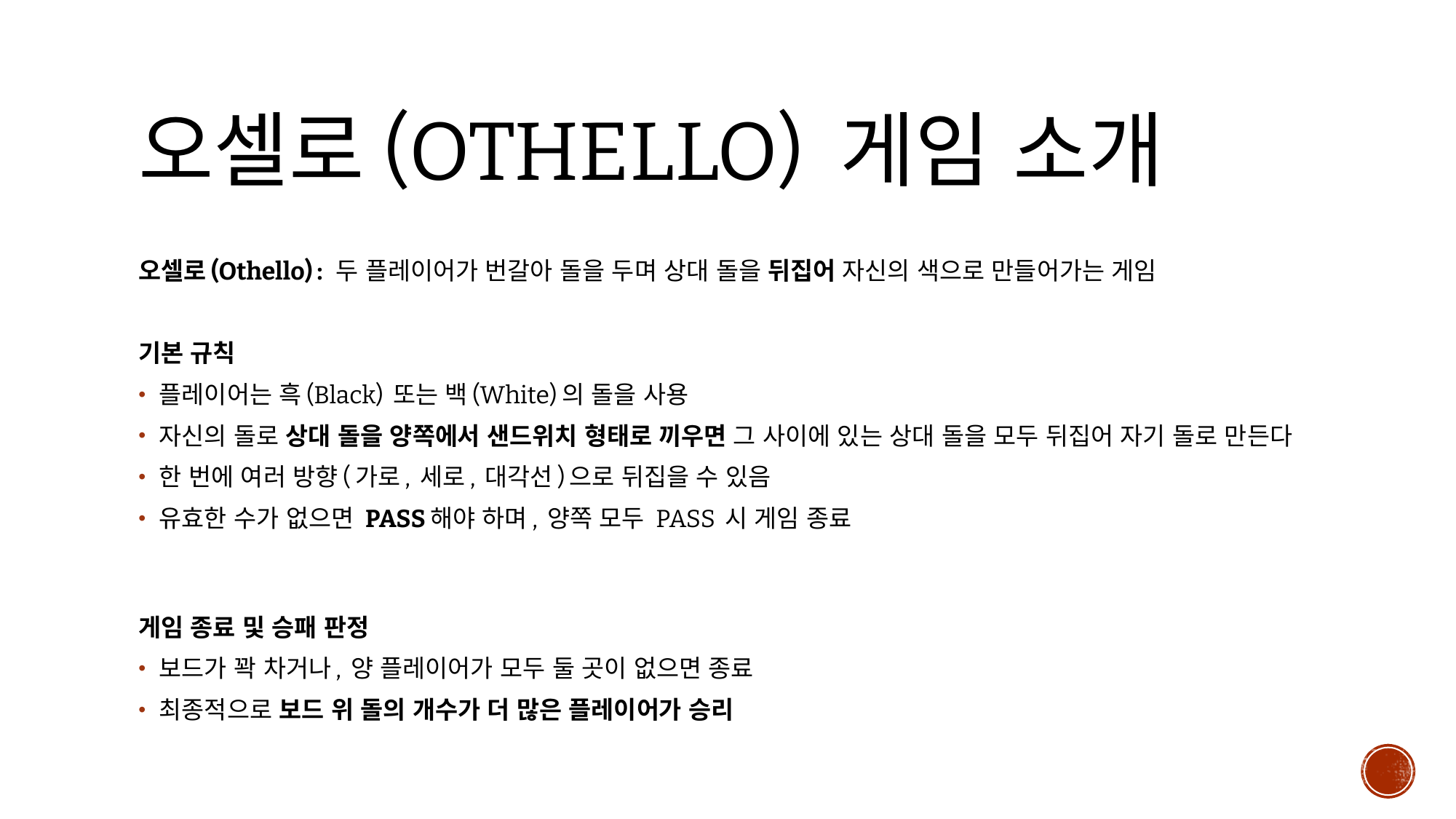

# 오셀로(Othello) 게임 소개
오셀로(Othello) :  두 플레이어가 번갈아 돌을 두며 상대 돌을 뒤집어 자신의 색으로 만들어가는 게임

기본 규칙
플레이어는 흑(Black) 또는 백(White)의 돌을 사용
자신의 돌로 상대 돌을 양쪽에서 샌드위치 형태로 끼우면 그 사이에 있는 상대 돌을 모두 뒤집어 자기 돌로 만든다
한 번에 여러 방향(가로, 세로, 대각선)으로 뒤집을 수 있음
유효한 수가 없으면 PASS해야 하며, 양쪽 모두 PASS 시 게임 종료

게임 종료 및 승패 판정
보드가 꽉 차거나, 양 플레이어가 모두 둘 곳이 없으면 종료
최종적으로 보드 위 돌의 개수가 더 많은 플레이어가 승리